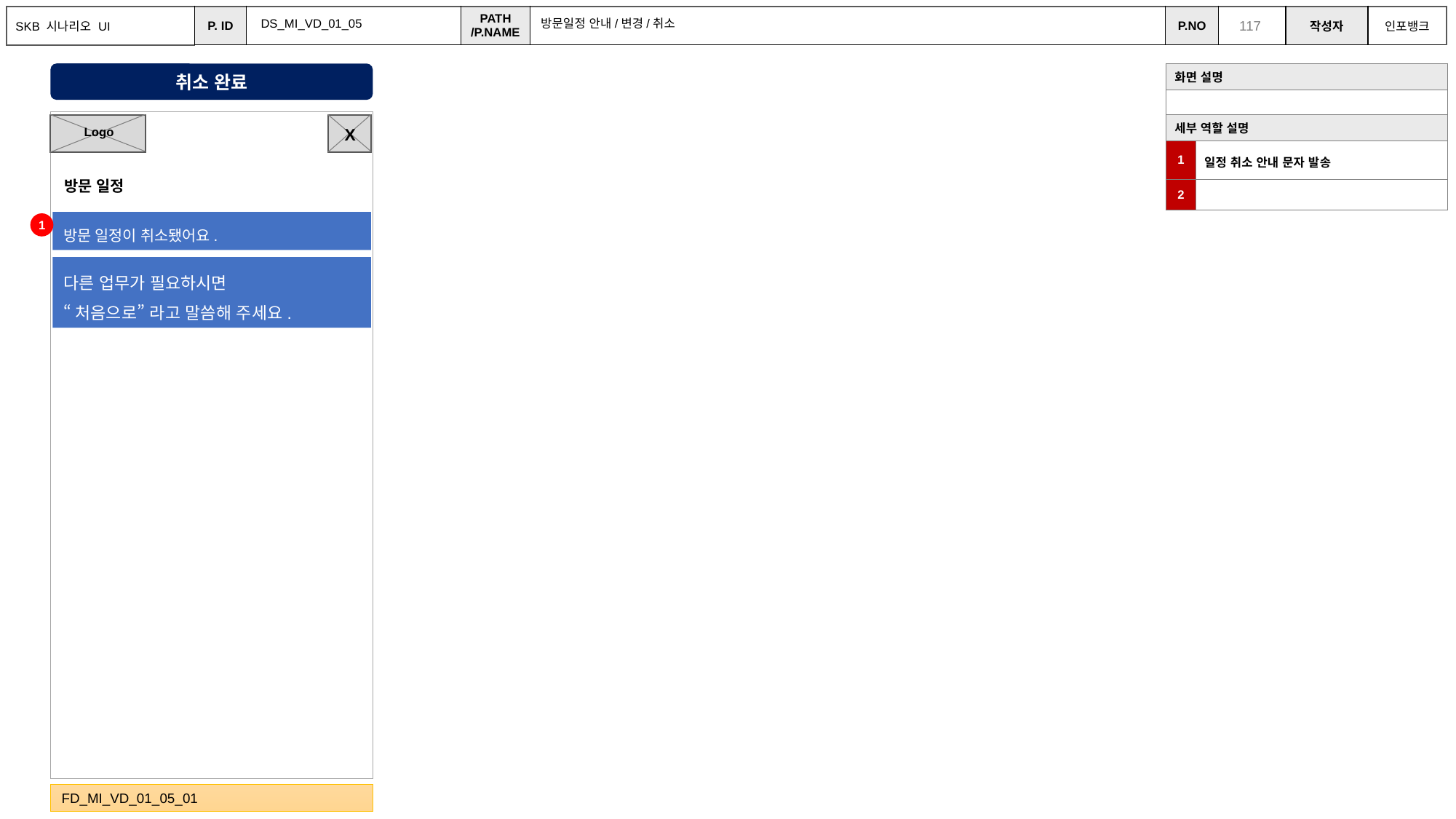

DS_MI_VD_01_05
방문일정 안내/변경/취소
취소 완료
| 화면 설명 |  |
| --- | --- |
|  |  |
| 세부 역할 설명 |  |
| 1 | 일정 취소 안내 문자 발송 |
| 2 |  |

X

Logo
방문 일정
방문 일정이 취소됐어요.
1
다른 업무가 필요하시면
“처음으로” 라고 말씀해 주세요.
FD_MI_VD_01_05_01